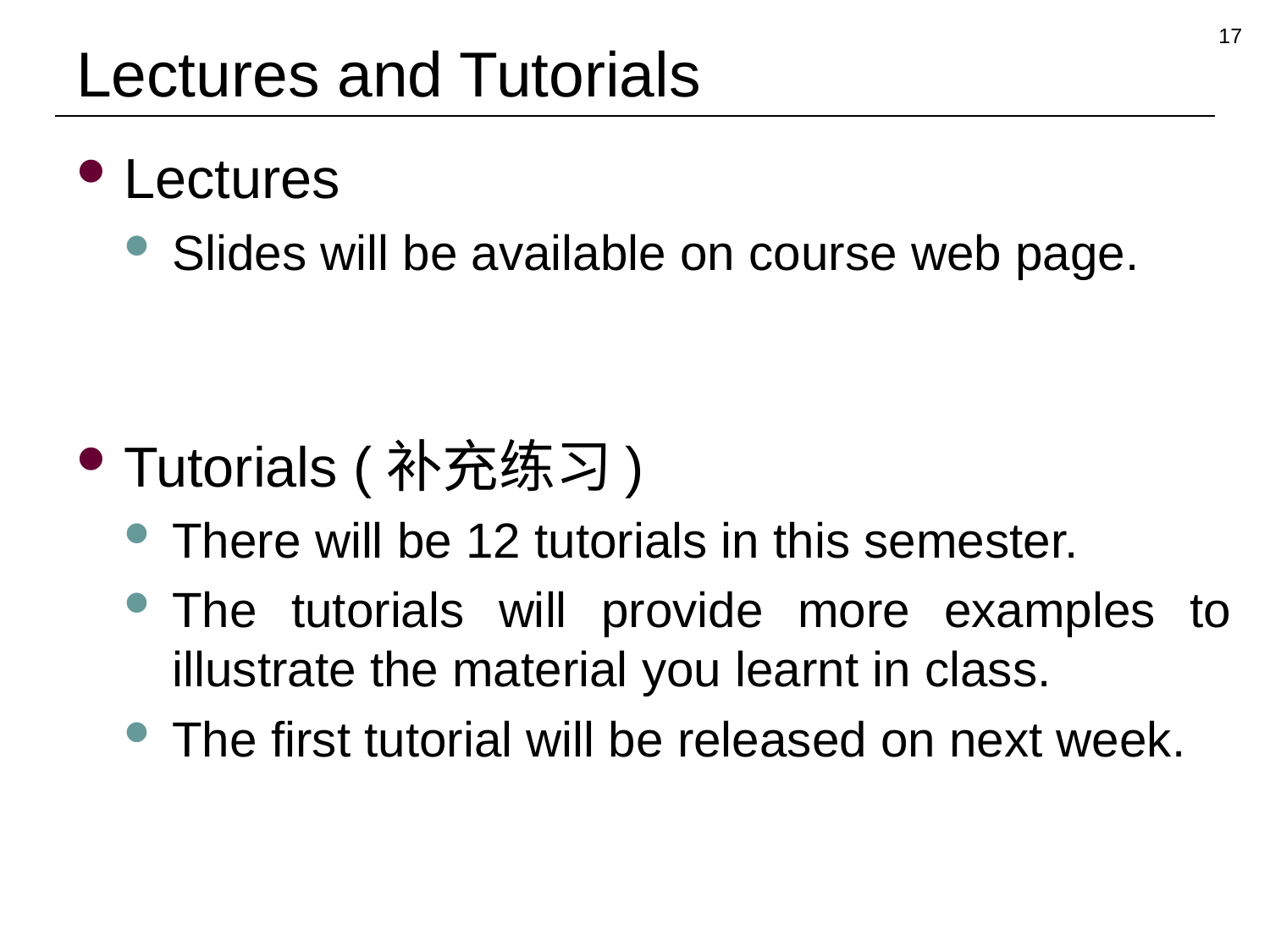

17
# Lectures and Tutorials
Lectures
Slides will be available on course web page.

Tutorials (补充练习)
There will be 12 tutorials in this semester.
The tutorials will provide more examples to illustrate the material you learnt in class.
The first tutorial will be released on next week.